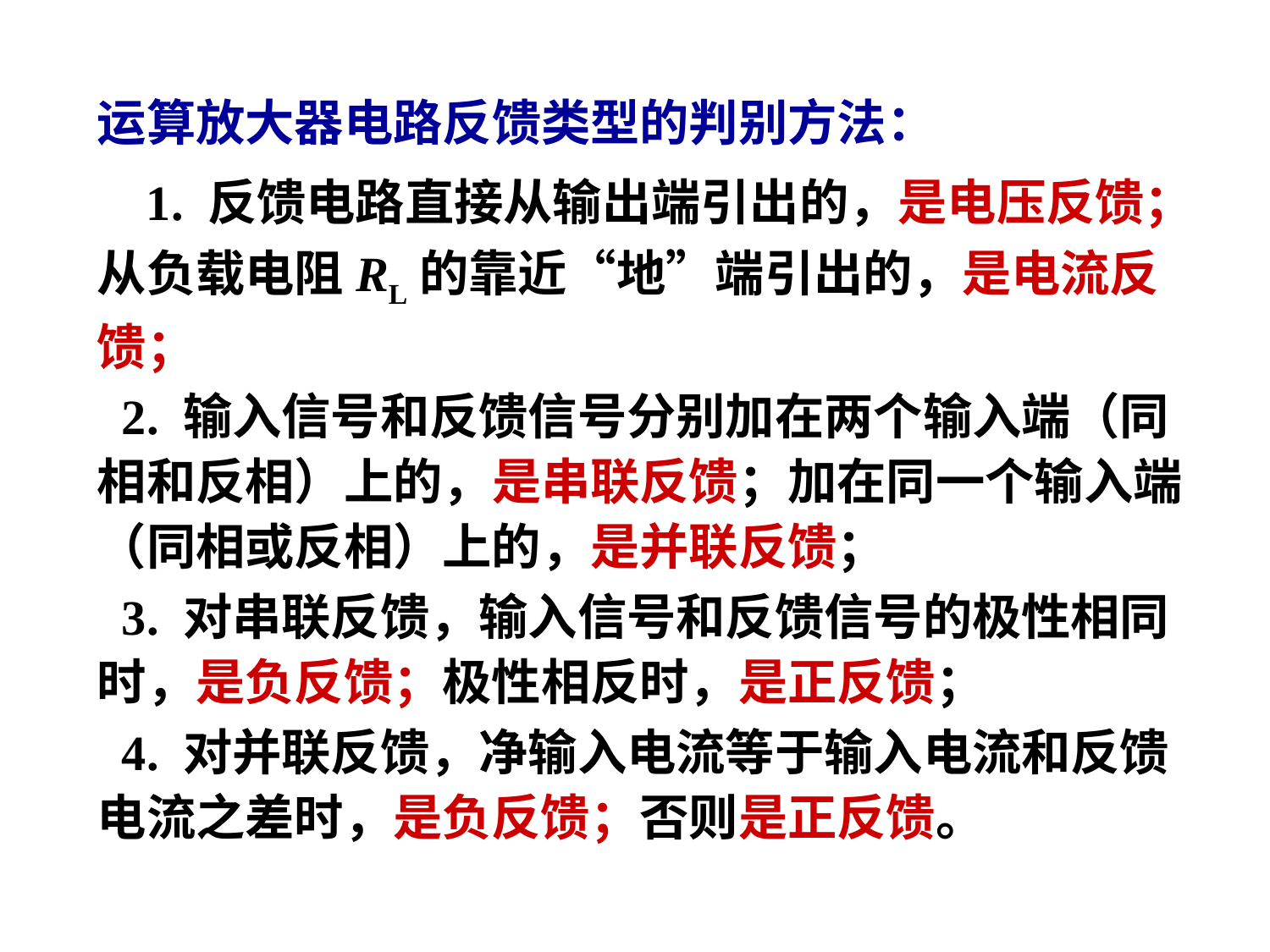

运算放大器电路反馈类型的判别方法：
    1. 反馈电路直接从输出端引出的，是电压反馈；
从负载电阻RL的靠近“地”端引出的，是电流反馈；
  2. 输入信号和反馈信号分别加在两个输入端（同相和反相）上的，是串联反馈；加在同一个输入端（同相或反相）上的，是并联反馈；
  3. 对串联反馈，输入信号和反馈信号的极性相同时，是负反馈；极性相反时，是正反馈；
  4. 对并联反馈，净输入电流等于输入电流和反馈电流之差时，是负反馈；否则是正反馈。